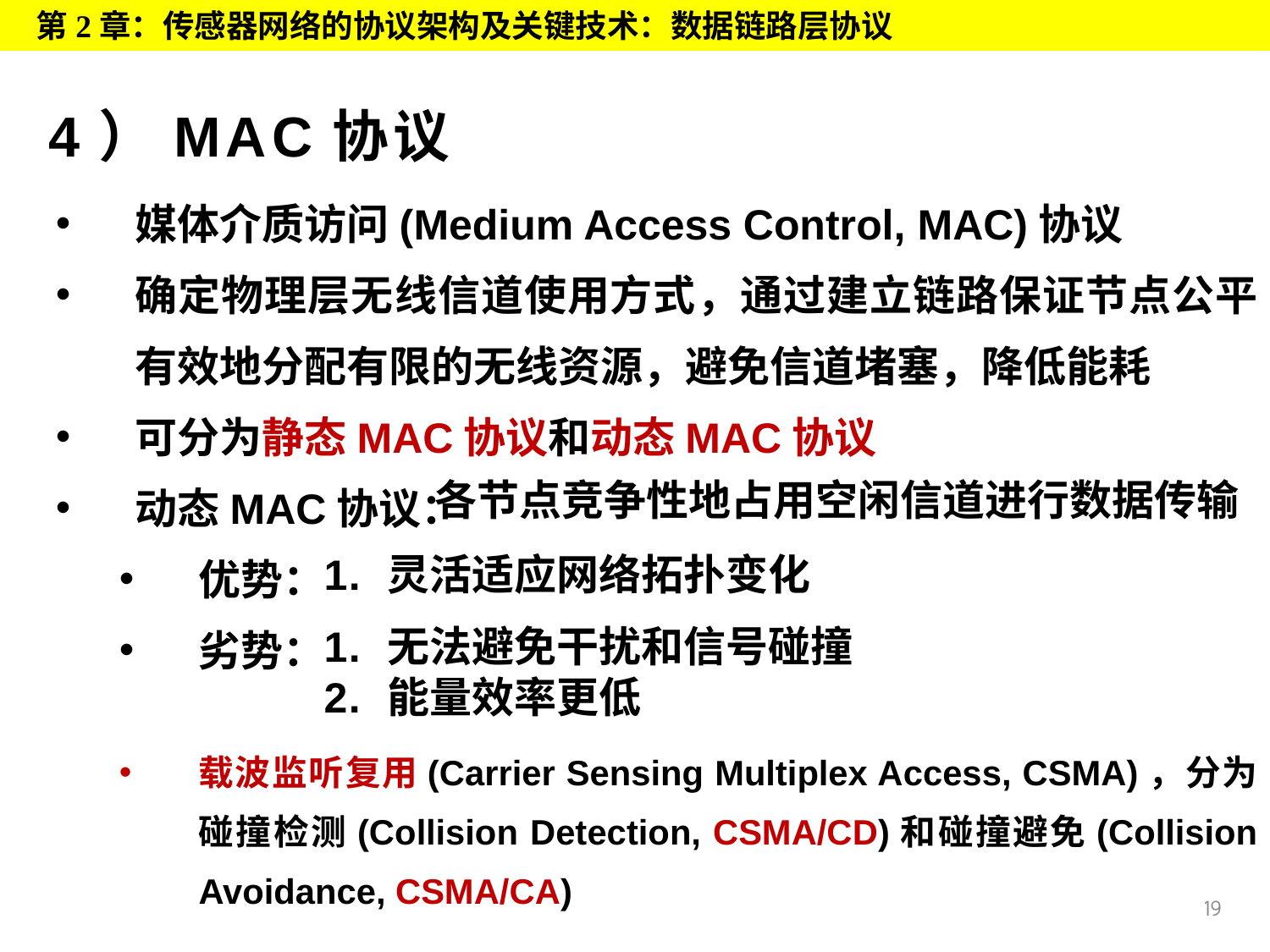

第2章：传感器网络的协议架构及关键技术：数据链路层协议
# 4）MAC协议
媒体介质访问(Medium Access Control, MAC)协议
确定物理层无线信道使用方式，通过建立链路保证节点公平有效地分配有限的无线资源，避免信道堵塞，降低能耗
可分为静态MAC协议和动态MAC协议
动态MAC协议：
优势：
劣势：

载波监听复用(Carrier Sensing Multiplex Access, CSMA)，分为碰撞检测(Collision Detection, CSMA/CD)和碰撞避免(Collision Avoidance, CSMA/CA)
各节点竞争性地占用空闲信道进行数据传输
灵活适应网络拓扑变化
无法避免干扰和信号碰撞
能量效率更低
19